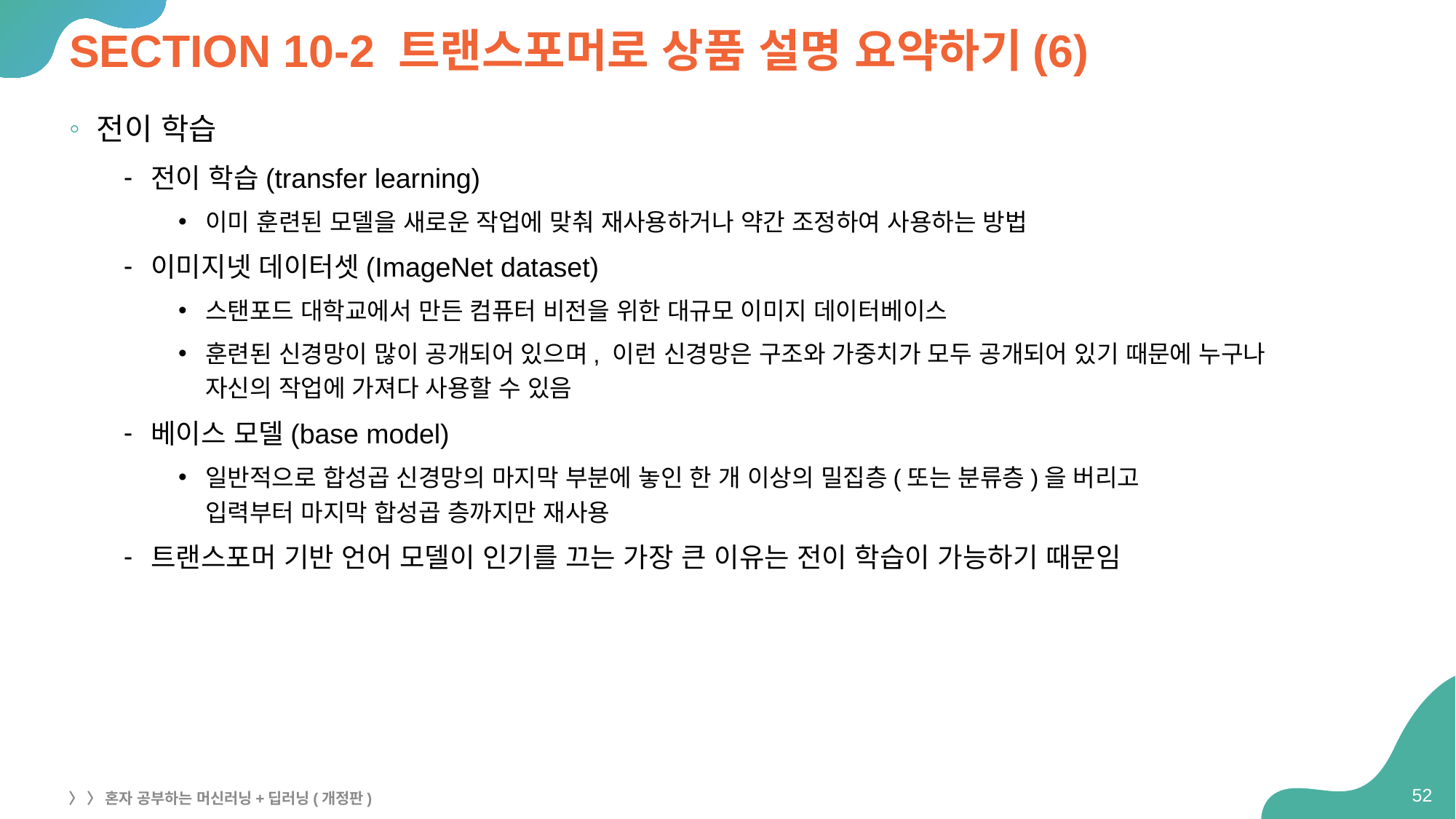

# SECTION 10-2 트랜스포머로 상품 설명 요약하기(6)
전이 학습
전이 학습(transfer learning)
이미 훈련된 모델을 새로운 작업에 맞춰 재사용하거나 약간 조정하여 사용하는 방법
이미지넷 데이터셋(ImageNet dataset)
스탠포드 대학교에서 만든 컴퓨터 비전을 위한 대규모 이미지 데이터베이스
훈련된 신경망이 많이 공개되어 있으며, 이런 신경망은 구조와 가중치가 모두 공개되어 있기 때문에 누구나
자신의 작업에 가져다 사용할 수 있음
베이스 모델(base model)
일반적으로 합성곱 신경망의 마지막 부분에 놓인 한 개 이상의 밀집층(또는 분류층)을 버리고
입력부터 마지막 합성곱 층까지만 재사용
트랜스포머 기반 언어 모델이 인기를 끄는 가장 큰 이유는 전이 학습이 가능하기 때문임
52
〉 〉 혼자 공부하는 머신러닝+딥러닝(개정판)